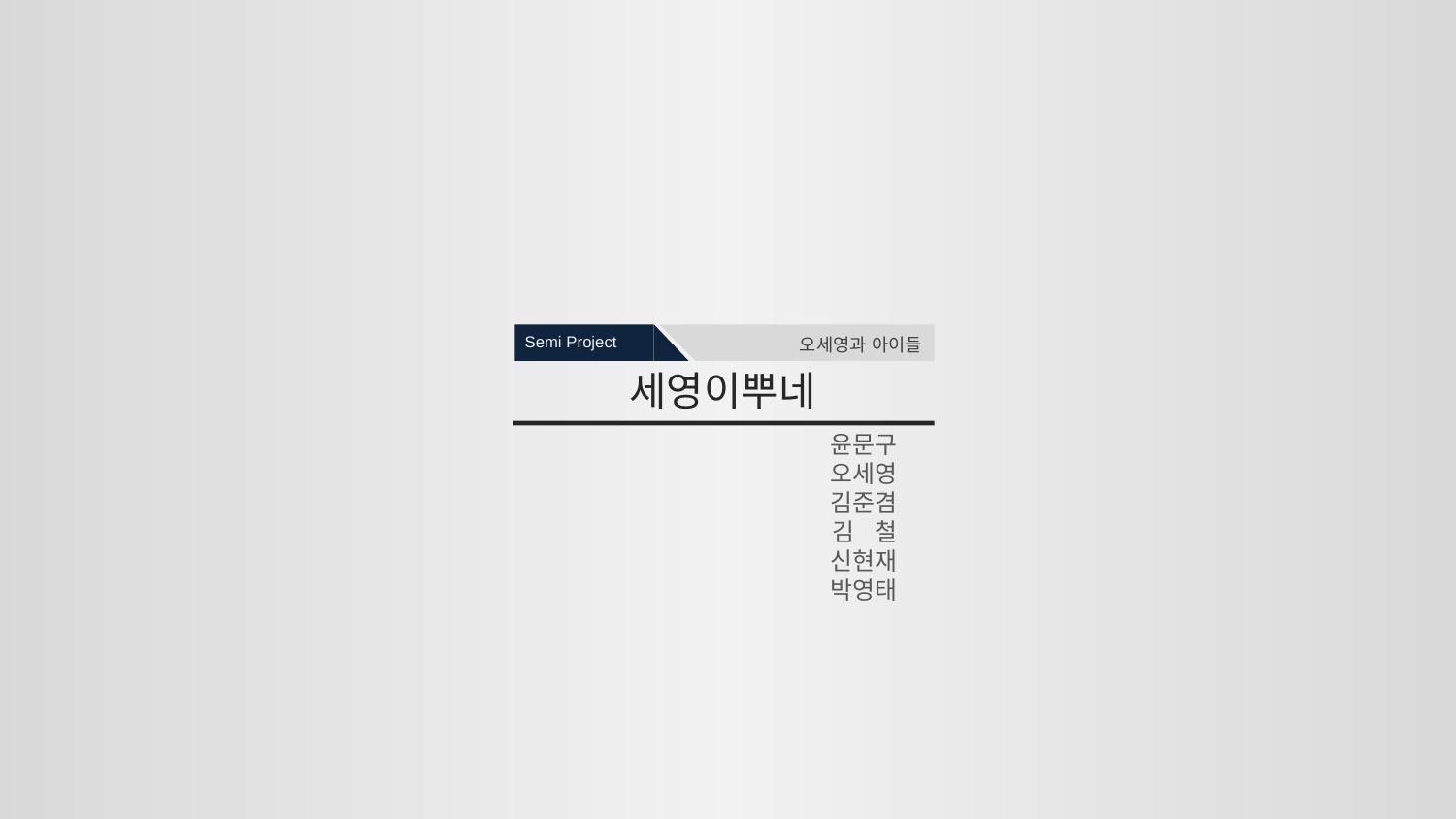

Semi Project

오세영과 아이들
세영이뿌네

윤문구
오세영
김준겸
김   철
신현재
박영태